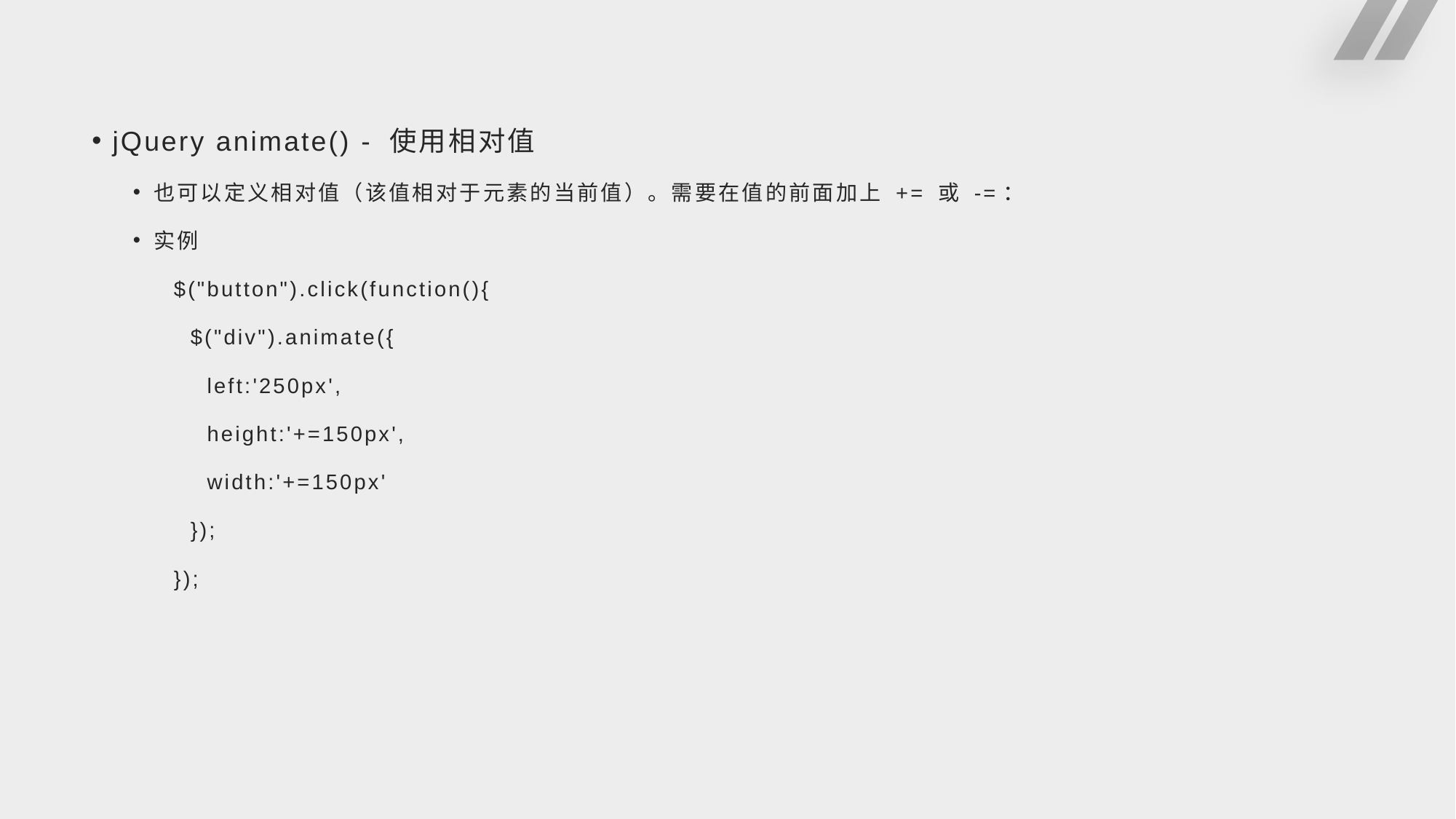

#
jQuery animate() - 使用相对值
也可以定义相对值（该值相对于元素的当前值）。需要在值的前面加上 += 或 -=：
实例
$("button").click(function(){
  $("div").animate({
    left:'250px',
    height:'+=150px',
    width:'+=150px'
  });
});